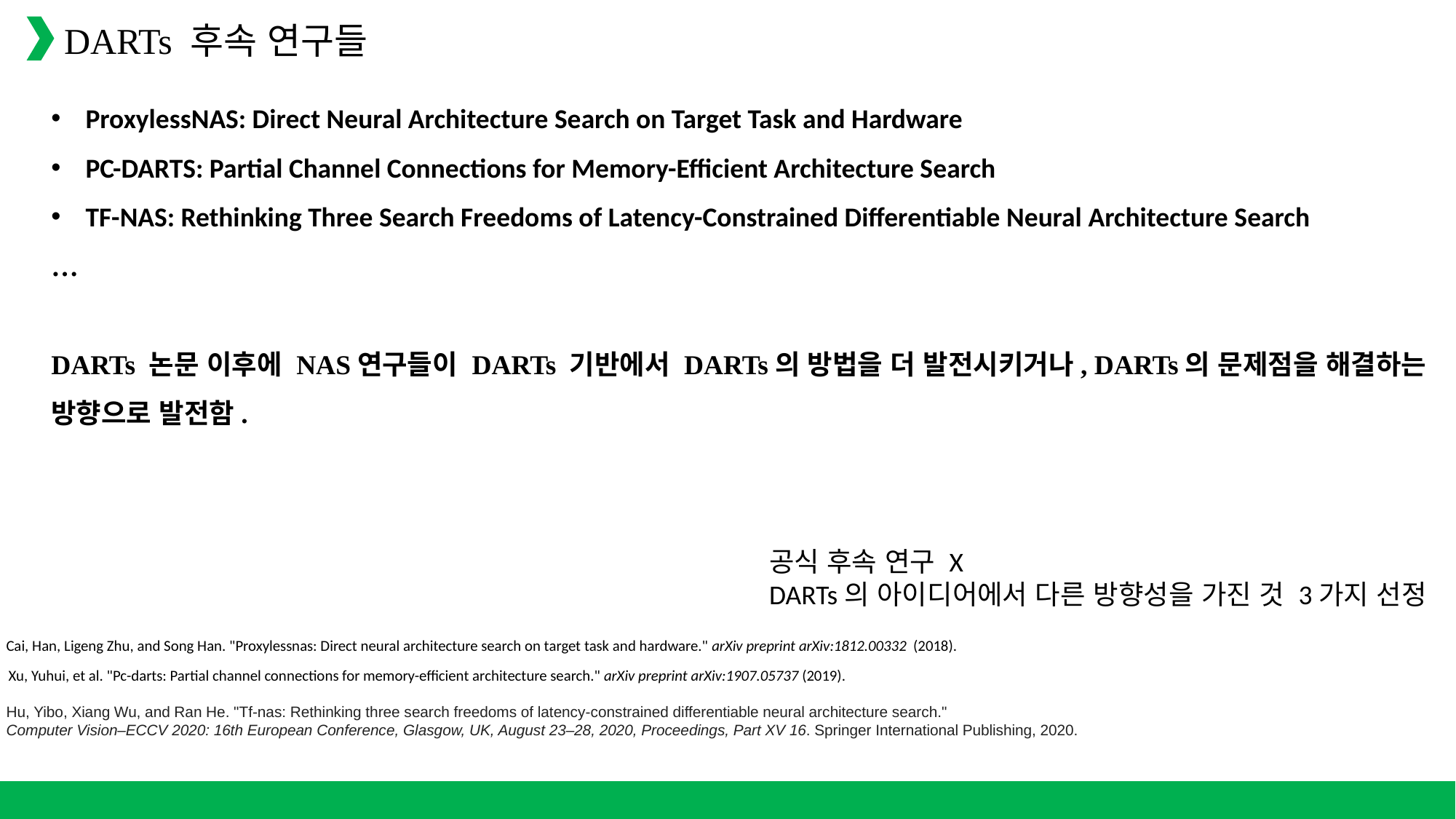

이 논문은 architecture search의 scalability 어려움을 search task를 미분가능한 형식으로 formulating함으로(지금까지 acc를 했는데 이제 loss로) 해결하고자 한다.
discrete하고 non-differentiable search space에서 진화알고리즘과 강화학습을 적용하는 기존 방식과는 다르게,
 여기에서는 아키텍처 표현의 continuous relaxation에 기바하여 gradient descent를 이용한 아키텍처의 효율적인 탐색을 허용한다
여러 실험에서 이 알고리즘이 높은 성능의 컨볼루션 아키텍처를 발견하는 것에서 SOTA non-differentiable 기술들보다 더 빠르면서 능가한다.

DARTs 후속 연구들
ProxylessNAS: Direct Neural Architecture Search on Target Task and Hardware
PC-DARTS: Partial Channel Connections for Memory-Efficient Architecture Search
TF-NAS: Rethinking Three Search Freedoms of Latency-Constrained Differentiable Neural Architecture Search
…

DARTs 논문 이후에 NAS연구들이 DARTs 기반에서 DARTs의 방법을 더 발전시키거나, DARTs의 문제점을 해결하는 방향으로 발전함.

공식 후속 연구 X
DARTs의 아이디어에서 다른 방향성을 가진 것 3가지 선정
Cai, Han, Ligeng Zhu, and Song Han. "Proxylessnas: Direct neural architecture search on target task and hardware." arXiv preprint arXiv:1812.00332  (2018).
Xu, Yuhui, et al. "Pc-darts: Partial channel connections for memory-efficient architecture search." arXiv preprint arXiv:1907.05737 (2019).
Hu, Yibo, Xiang Wu, and Ran He. "Tf-nas: Rethinking three search freedoms of latency-constrained differentiable neural architecture search."
Computer Vision–ECCV 2020: 16th European Conference, Glasgow, UK, August 23–28, 2020, Proceedings, Part XV 16. Springer International Publishing, 2020.